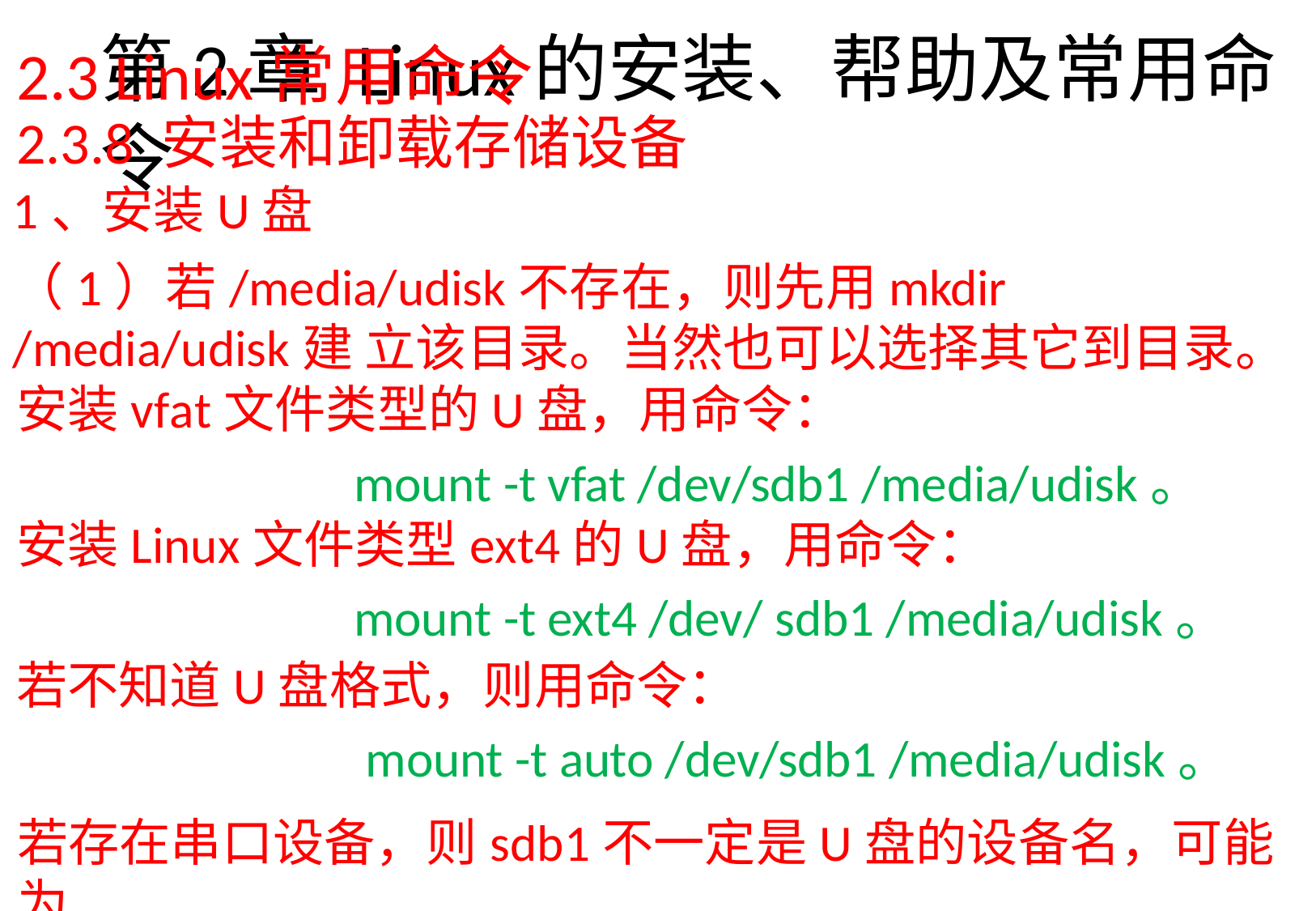

2.3 Linux常用命令
2.3.8 安装和卸载存储设备
1、安装U盘
（1）若/media/udisk不存在，则先用mkdir /media/udisk建 立该目录。当然也可以选择其它到目录。
安装vfat文件类型的U盘，用命令：
mount -t vfat /dev/sdb1 /media/udisk。
安装Linux文件类型ext4的U盘，用命令：
mount -t ext4 /dev/ sdb1 /media/udisk。
若不知道U盘格式，则用命令：
mount -t auto /dev/sdb1 /media/udisk。
若存在串口设备，则sdb1不一定是U盘的设备名，可能为
sdc1或sdd2等等。
# 第2章Linux的安装、帮助及常用命令